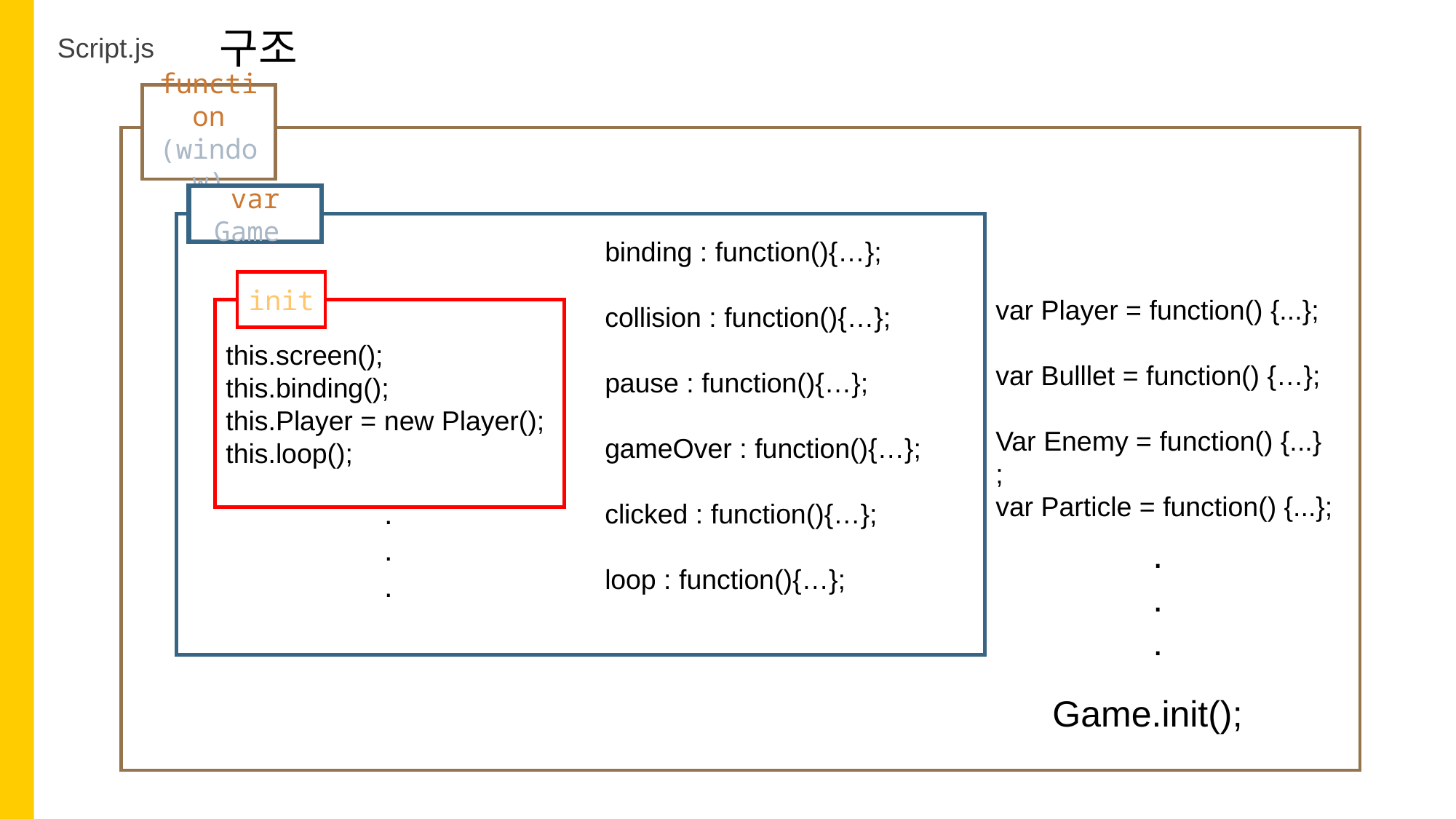

구조
Script.js
function (window)

var Game

binding : function(){…};

collision : function(){…};

pause : function(){…};

gameOver : function(){…};

clicked : function(){…};

loop : function(){…};

init
var Player = function() {...};

var Bulllet = function() {…};

Var Enemy = function() {...}
;
var Particle = function() {...};

this.screen();
this.binding();
this.Player = new Player();
this.loop();
.
.
.
.
.
.
Game.init();